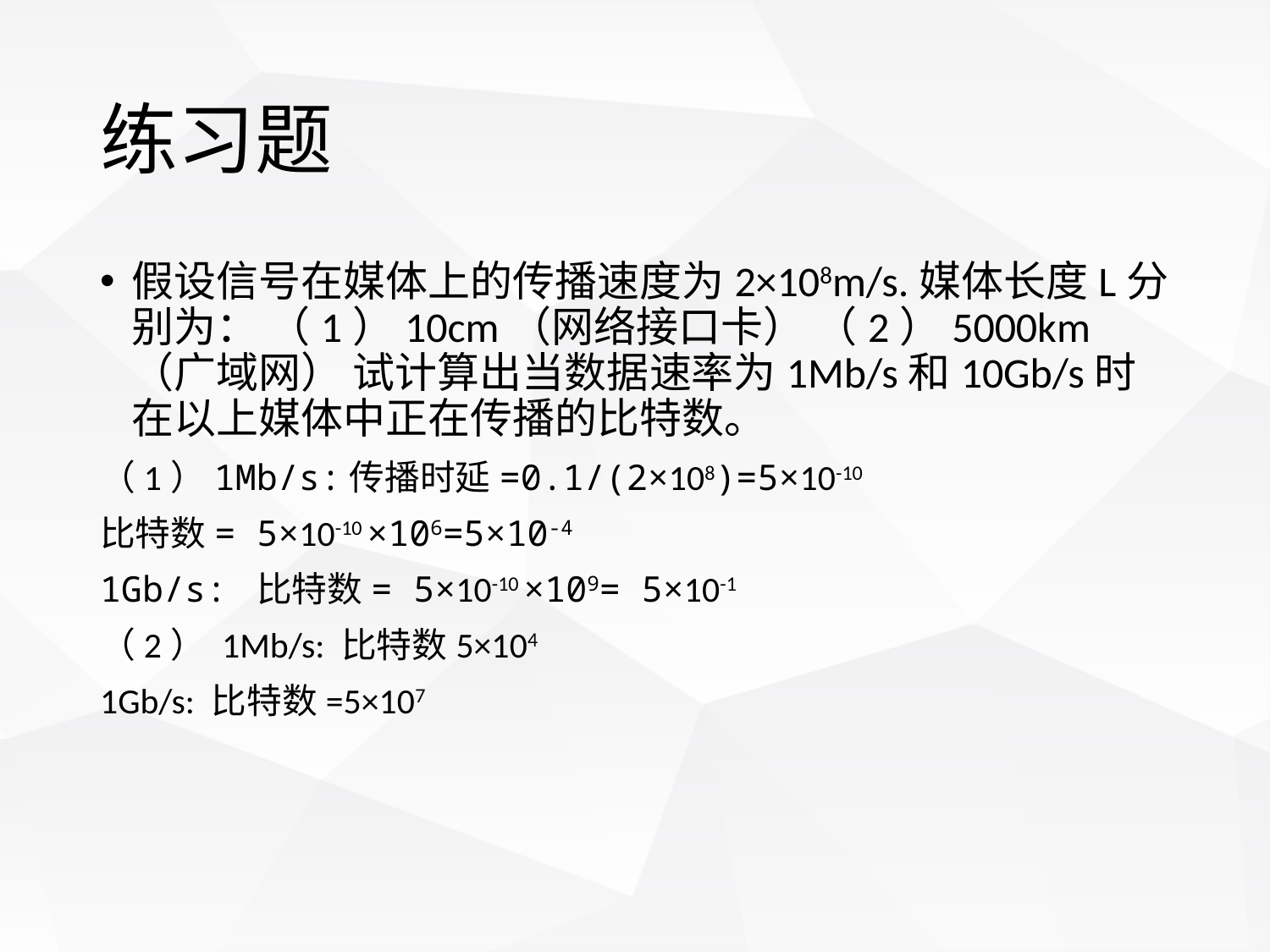

# 练习题
假设信号在媒体上的传播速度为2×108m/s.媒体长度L分别为： （1）10cm（网络接口卡） （2）5000km（广域网） 试计算出当数据速率为1Mb/s和10Gb/s时在以上媒体中正在传播的比特数。
（1）1Mb/s:传播时延=0.1/(2×108)=5×10-10
比特数= 5×10-10 ×106=5×10-4
1Gb/s: 比特数= 5×10-10 ×109= 5×10-1
（2） 1Mb/s: 比特数5×104
1Gb/s: 比特数=5×107